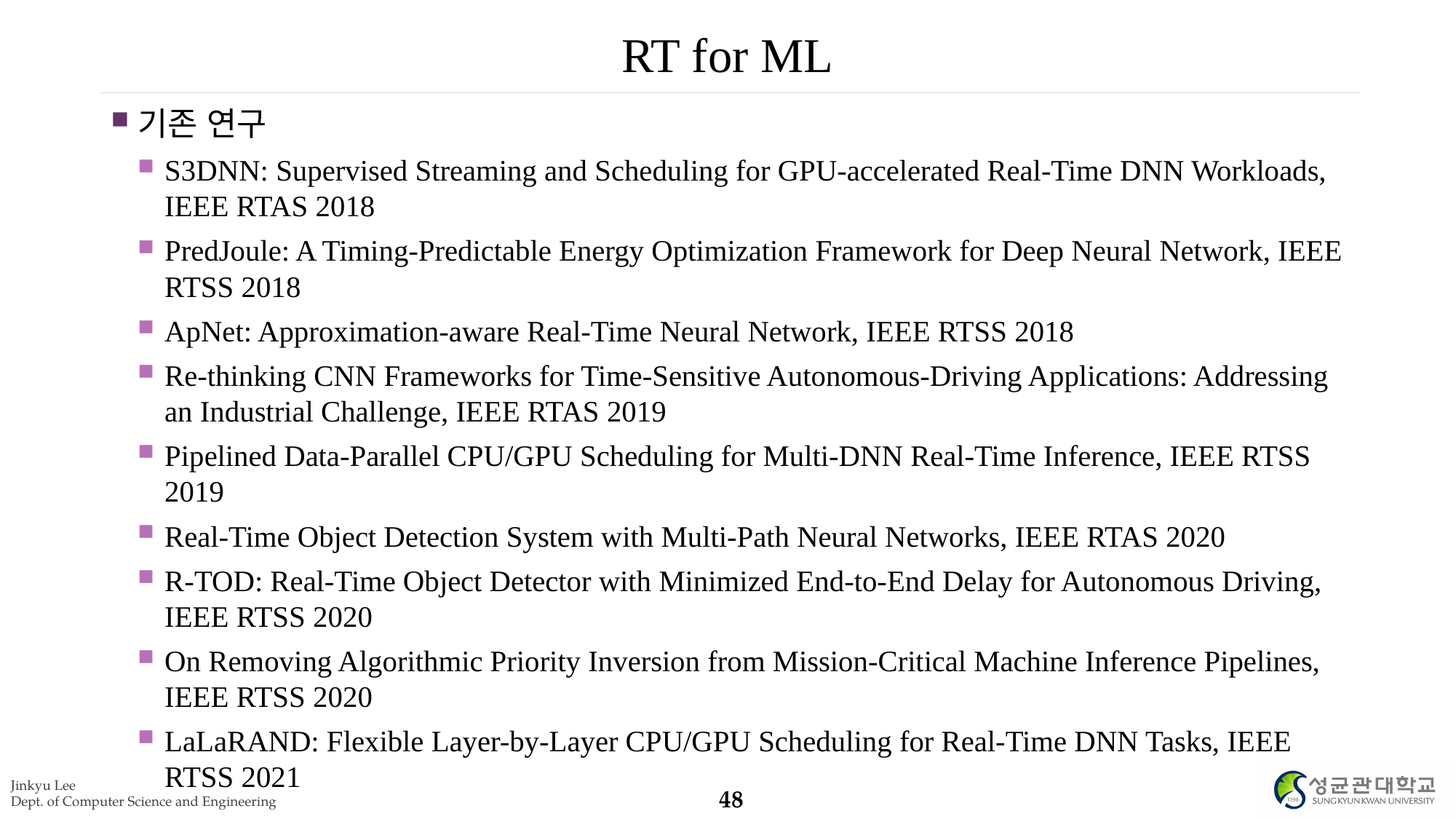

# RT for ML
기존 연구
S3DNN: Supervised Streaming and Scheduling for GPU-accelerated Real-Time DNN Workloads, IEEE RTAS 2018
PredJoule: A Timing-Predictable Energy Optimization Framework for Deep Neural Network, IEEE RTSS 2018
ApNet: Approximation-aware Real-Time Neural Network, IEEE RTSS 2018
Re-thinking CNN Frameworks for Time-Sensitive Autonomous-Driving Applications: Addressing an Industrial Challenge, IEEE RTAS 2019
Pipelined Data-Parallel CPU/GPU Scheduling for Multi-DNN Real-Time Inference, IEEE RTSS 2019
Real-Time Object Detection System with Multi-Path Neural Networks, IEEE RTAS 2020
R-TOD: Real-Time Object Detector with Minimized End-to-End Delay for Autonomous Driving, IEEE RTSS 2020
On Removing Algorithmic Priority Inversion from Mission-Critical Machine Inference Pipelines, IEEE RTSS 2020
LaLaRAND: Flexible Layer-by-Layer CPU/GPU Scheduling for Real-Time DNN Tasks, IEEE RTSS 2021